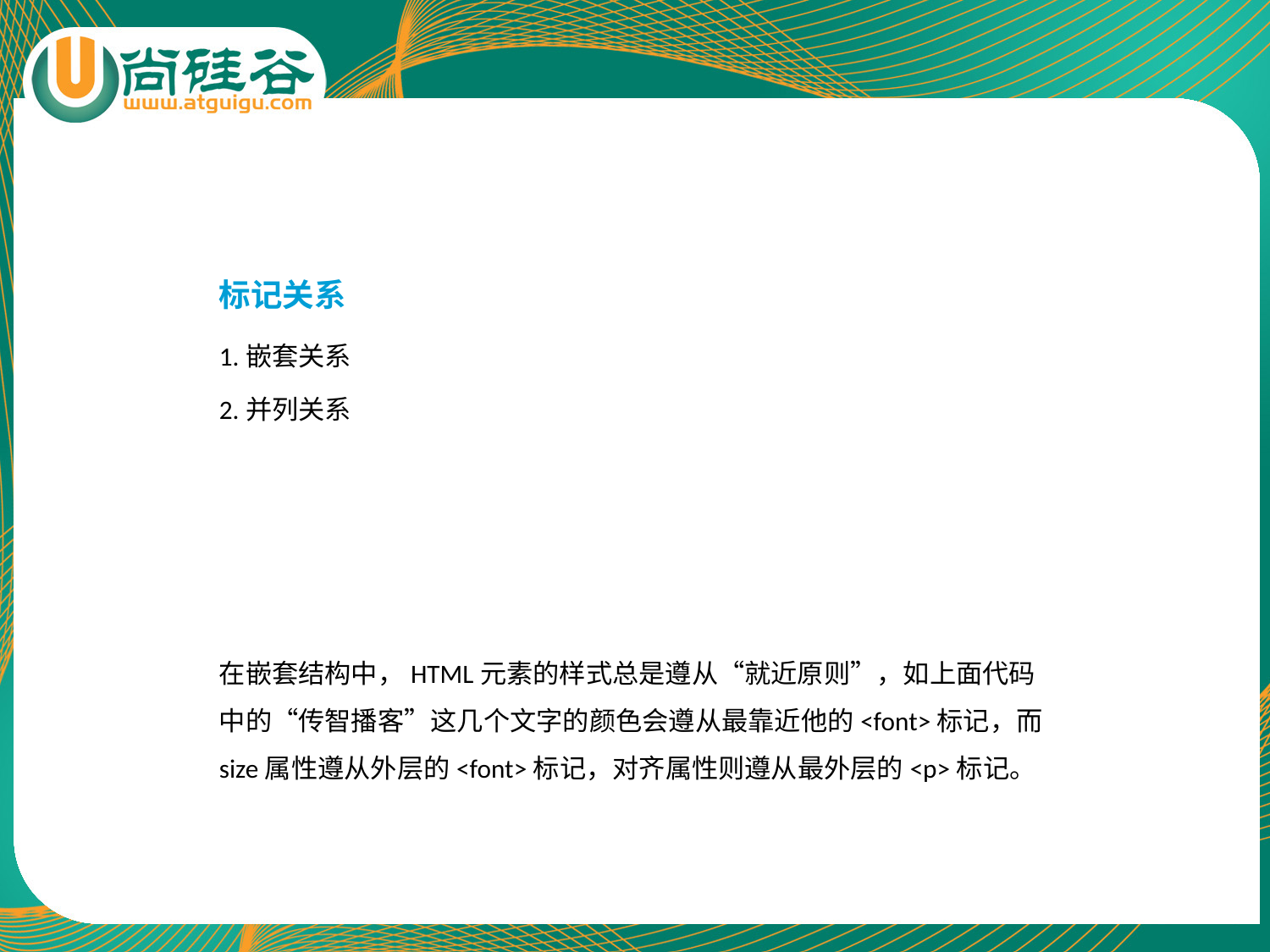

标记关系
# 1.嵌套关系
2.并列关系

在嵌套结构中，HTML元素的样式总是遵从“就近原则”，如上面代码中的“传智播客”这几个文字的颜色会遵从最靠近他的<font>标记，而size属性遵从外层的<font>标记，对齐属性则遵从最外层的<p>标记。